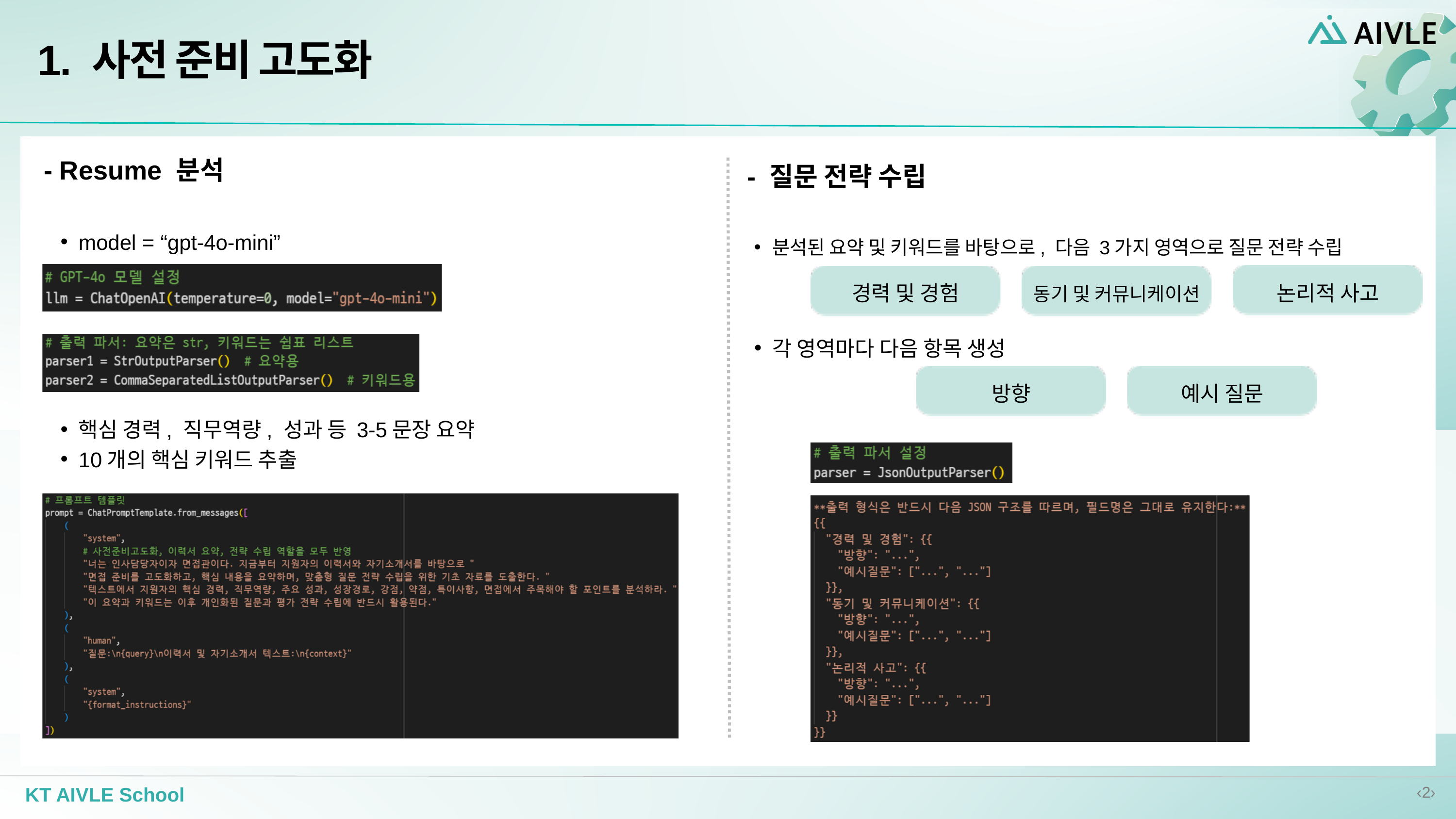

1. 사전 준비 고도화

 - Resume 분석

 - 질문 전략 수립

model = “gpt-4o-mini”
분석된 요약 및 키워드를 바탕으로, 다음 3가지 영역으로 질문 전략 수립

경력 및 경험
동기 및 커뮤니케이션
논리적 사고
각 영역마다 다음 항목 생성

방향
예시 질문
핵심 경력, 직무역량, 성과 등 3-5문장 요약
10개의 핵심 키워드 추출

KT AIVLE School

‹2›